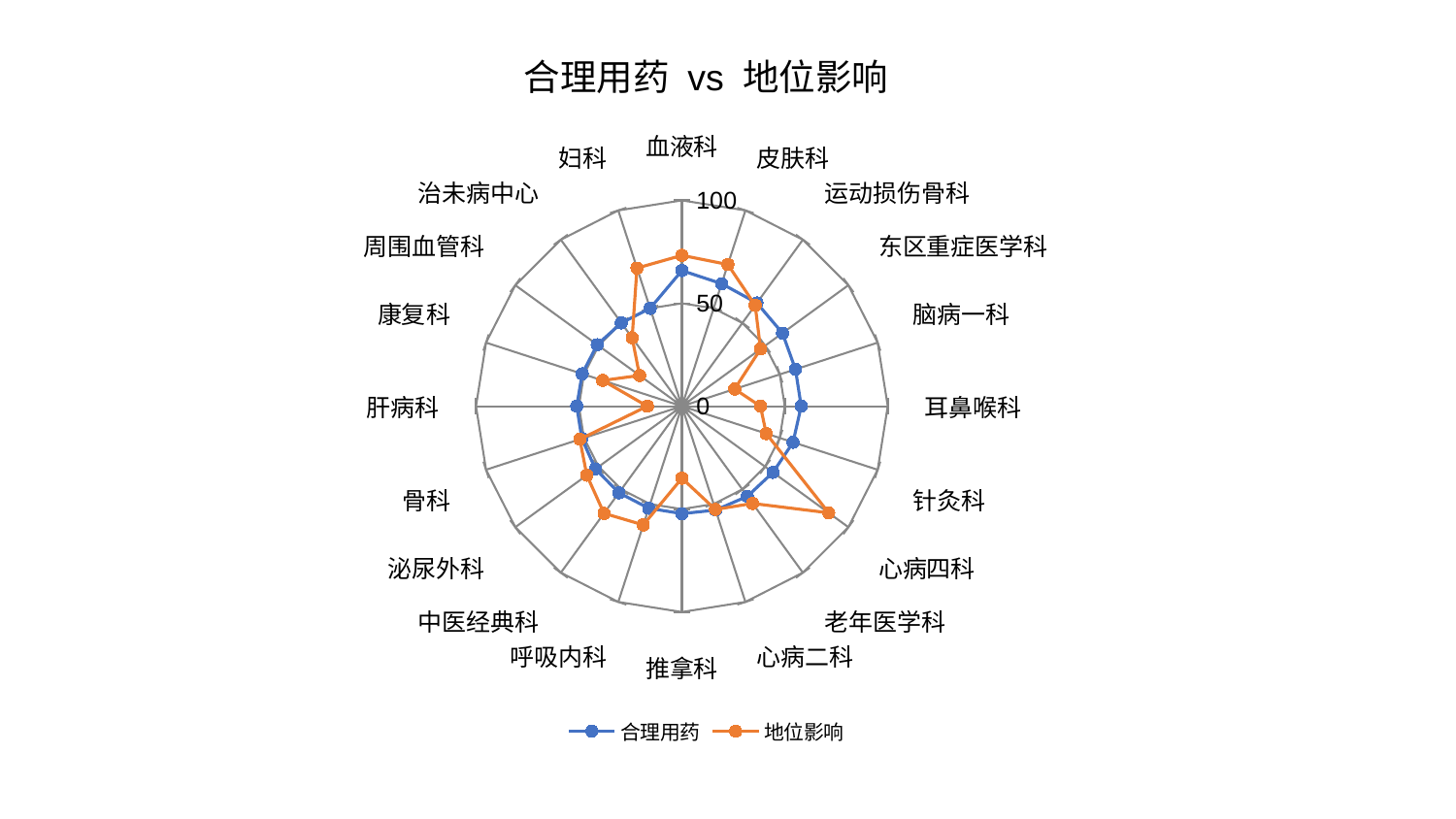

### Chart: 合理用药 vs 地位影响

| Category | 合理用药 | 地位影响 |
|---|---|---|
| 血液科 | 65.89526001745492 | 73.30108650352695 |
| 皮肤科 | 62.602919790978376 | 72.38361422199817 |
| 运动损伤骨科 | 62.004778141130515 | 60.6152167532743 |
| 东区重症医学科 | 60.418948706555796 | 47.268563619968745 |
| 脑病一科 | 58.031045252733506 | 26.978184080497872 |
| 耳鼻喉科 | 57.976760334749905 | 38.19431503076819 |
| 针灸科 | 56.810050234347564 | 43.10542600435525 |
| 心病四科 | 54.71515900307318 | 88.16893135734323 |
| 老年医学科 | 54.1589397558921 | 58.42090970559241 |
| 心病二科 | 53.07960247488411 | 52.77311556785704 |
| 推拿科 | 52.21526220094885 | 35.00674861205365 |
| 呼吸内科 | 52.136443008345736 | 60.67274514797297 |
| 中医经典科 | 52.016446096100914 | 64.35879471999772 |
| 泌尿外科 | 51.897472583656295 | 57.07358448342541 |
| 骨科 | 51.06385518986239 | 52.10584799803101 |
| 肝病科 | 51.06333020363061 | 16.769646702870205 |
| 康复科 | 50.92218119574676 | 40.47777041627656 |
| 周围血管科 | 50.82724970869987 | 25.397905262961277 |
| 治未病中心 | 50.003630184654654 | 41.0993686411097 |
| 妇科 | 49.98118839572797 | 70.57518122168437 |
62